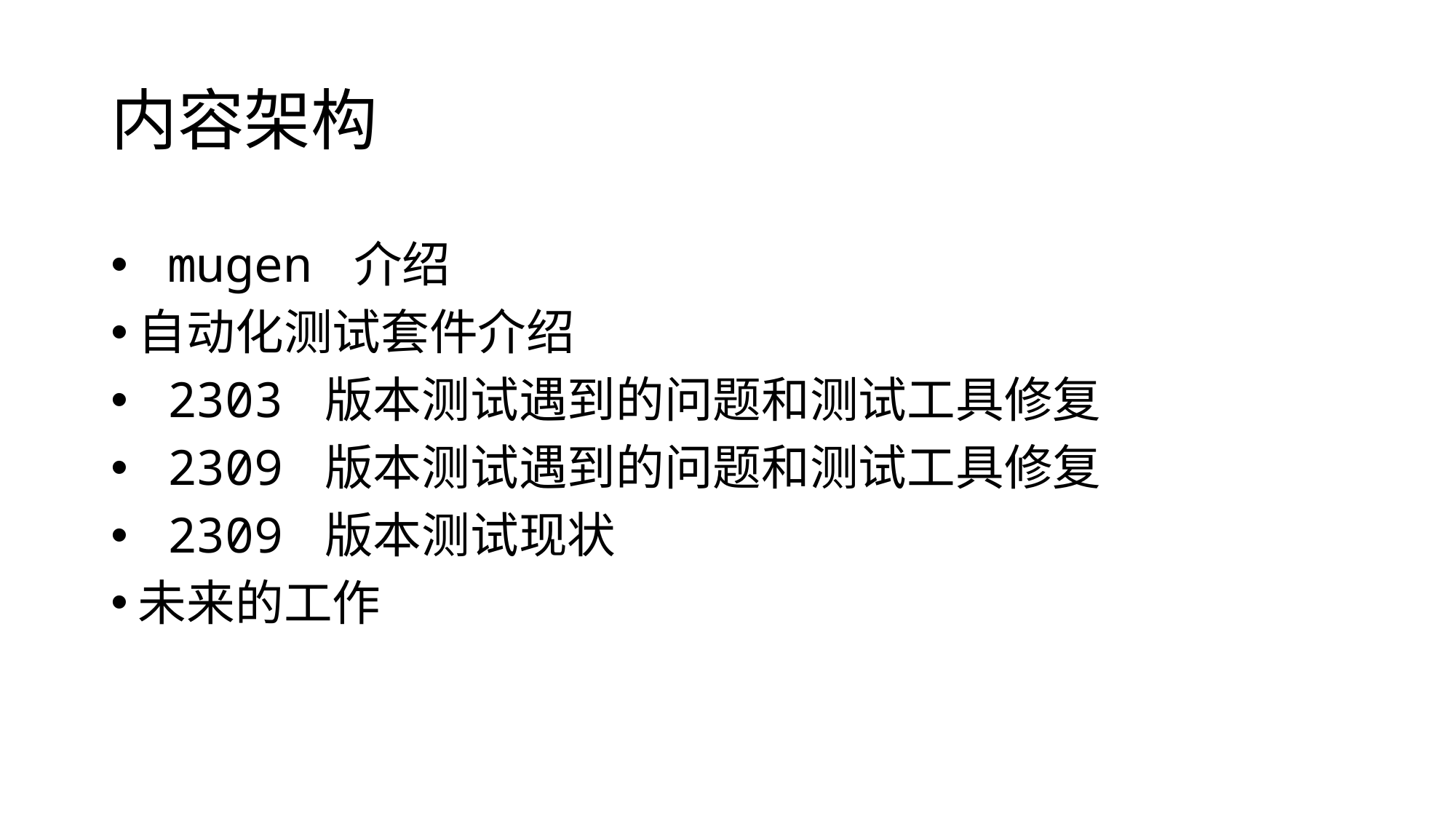

# 内容架构
 mugen 介绍
自动化测试套件介绍
 2303 版本测试遇到的问题和测试工具修复
 2309 版本测试遇到的问题和测试工具修复
 2309 版本测试现状
未来的工作